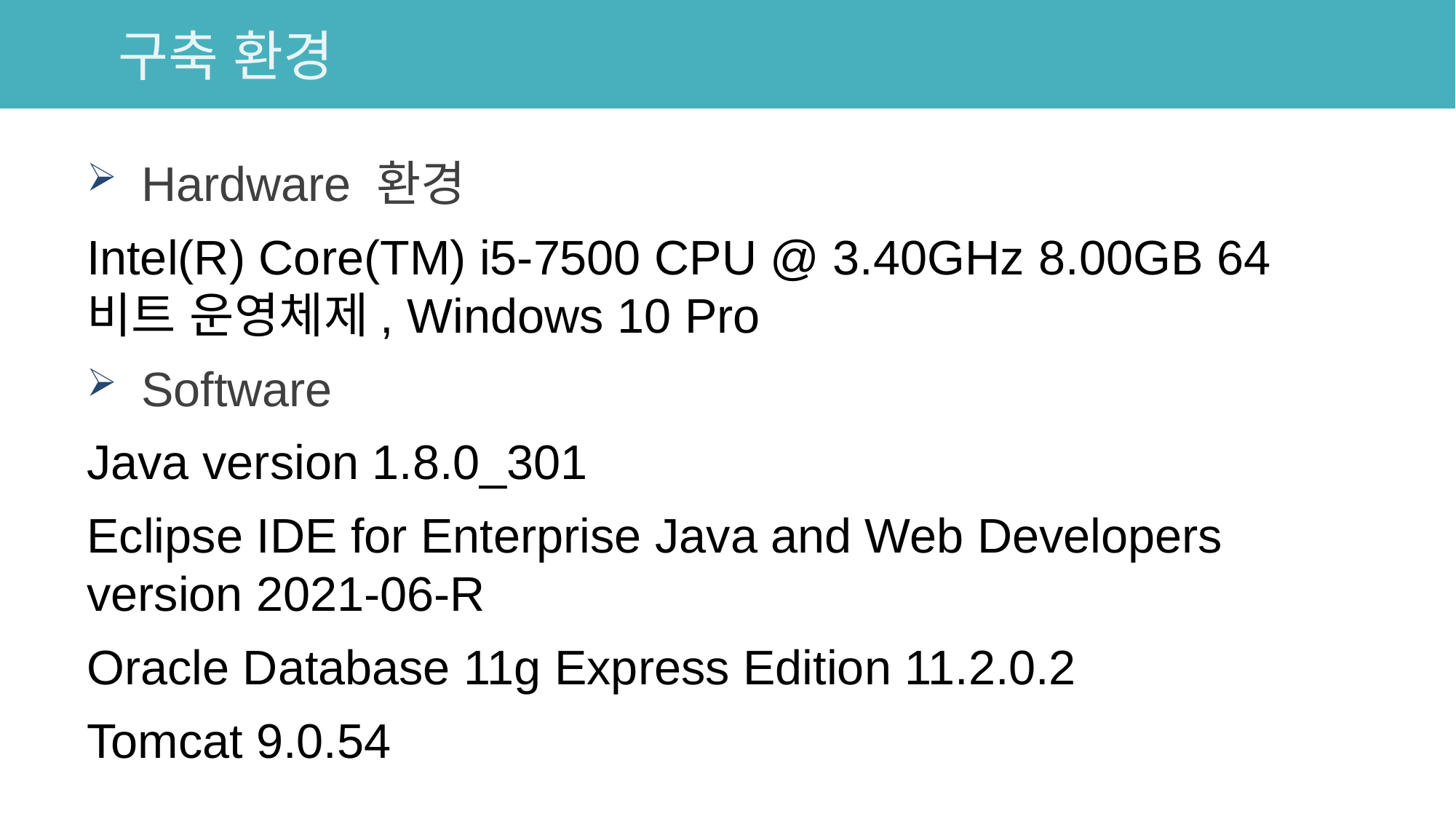

구축 환경
#
Hardware 환경
Intel(R) Core(TM) i5-7500 CPU @ 3.40GHz 8.00GB 64비트 운영체제, Windows 10 Pro
Software
Java version 1.8.0_301
Eclipse IDE for Enterprise Java and Web Developers version 2021-06-R
Oracle Database 11g Express Edition 11.2.0.2
Tomcat 9.0.54